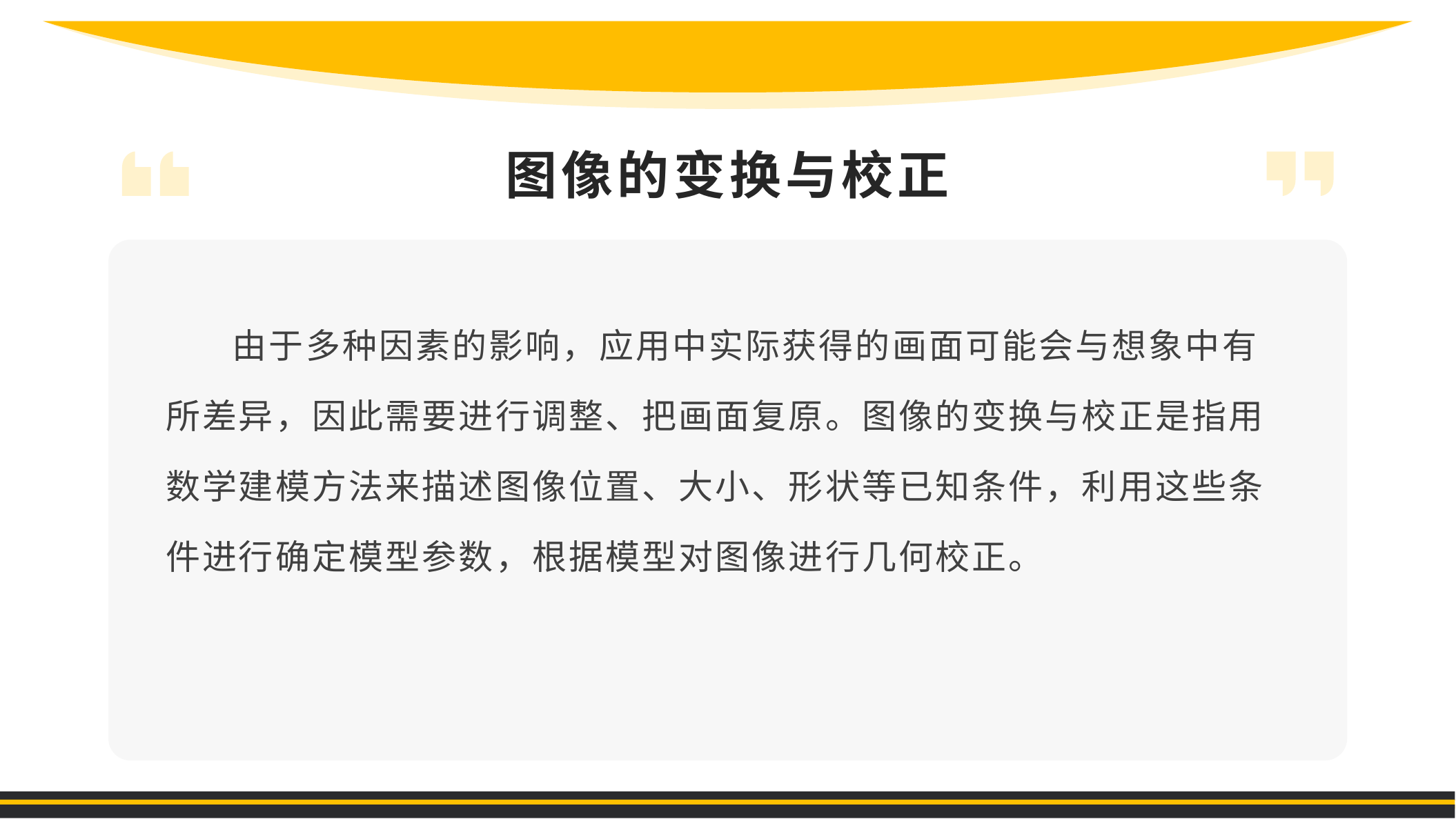

图像的变换与校正

      由于多种因素的影响，应用中实际获得的画面可能会与想象中有所差异，因此需要进行调整、把画面复原。图像的变换与校正是指用数学建模方法来描述图像位置、大小、形状等已知条件，利用这些条件进行确定模型参数，根据模型对图像进行几何校正。